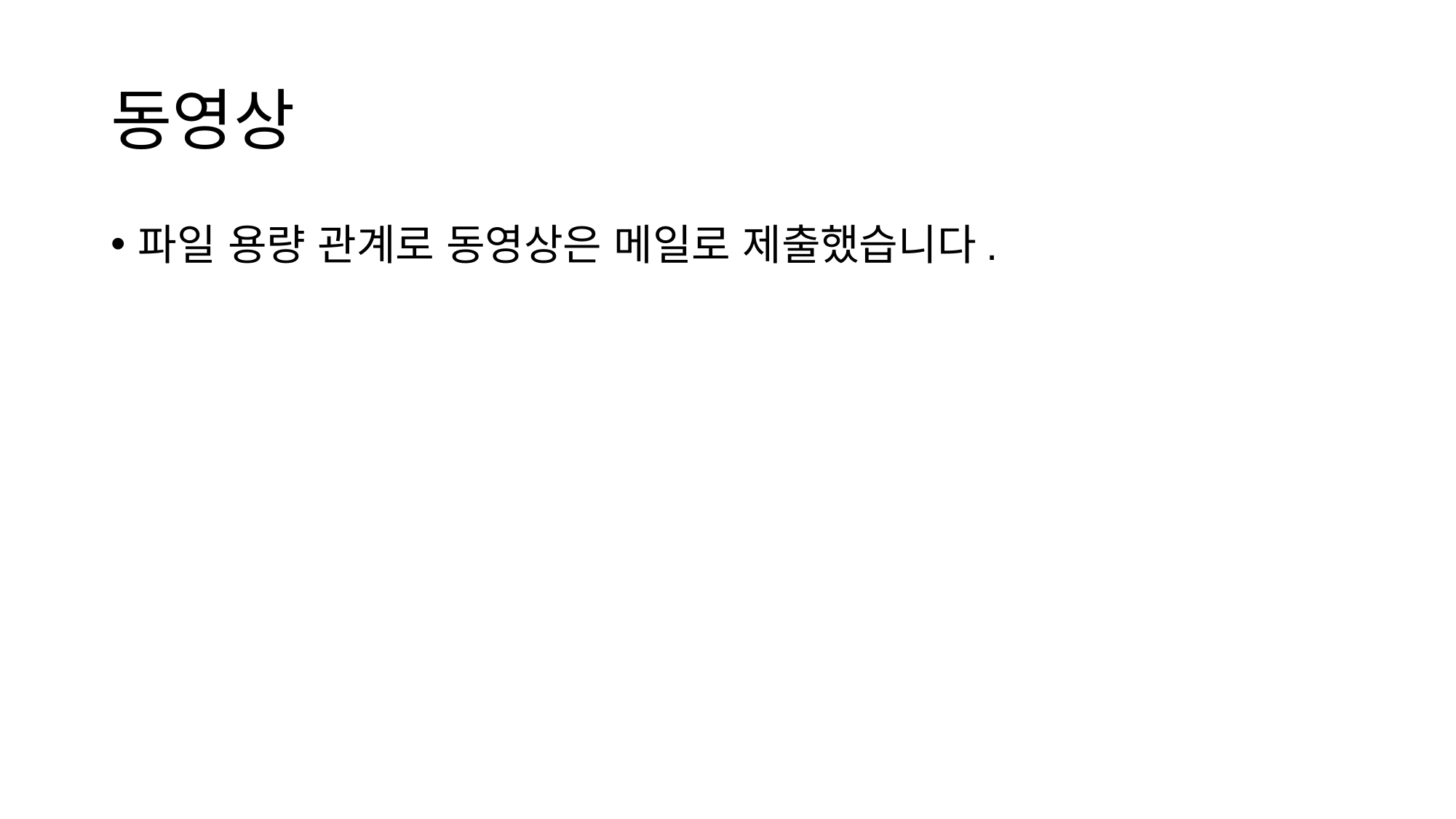

# 동영상
파일 용량 관계로 동영상은 메일로 제출했습니다.